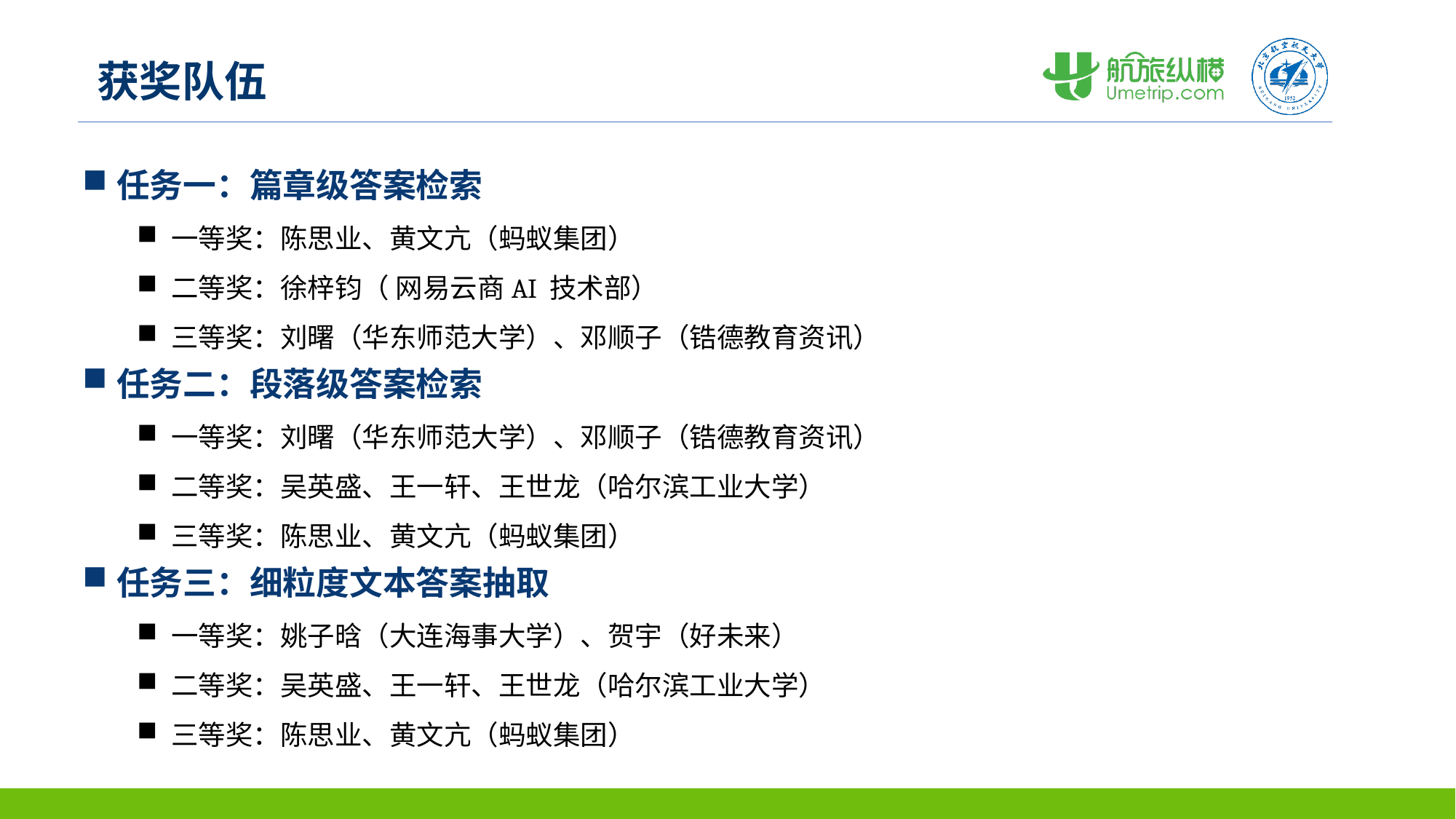

获奖队伍
任务一：篇章级答案检索
一等奖：陈思业、黄文亢（蚂蚁集团）
二等奖：徐梓钧（ 网易云商AI 技术部）
三等奖：刘曙（华东师范大学）、邓顺子（锆德教育资讯）
任务二：段落级答案检索
一等奖：刘曙（华东师范大学）、邓顺子（锆德教育资讯）
二等奖：吴英盛、王一轩、王世龙（哈尔滨工业大学）
三等奖：陈思业、黄文亢（蚂蚁集团）
任务三：细粒度文本答案抽取
一等奖：姚子晗（大连海事大学）、贺宇（好未来）
二等奖：吴英盛、王一轩、王世龙（哈尔滨工业大学）
三等奖：陈思业、黄文亢（蚂蚁集团）